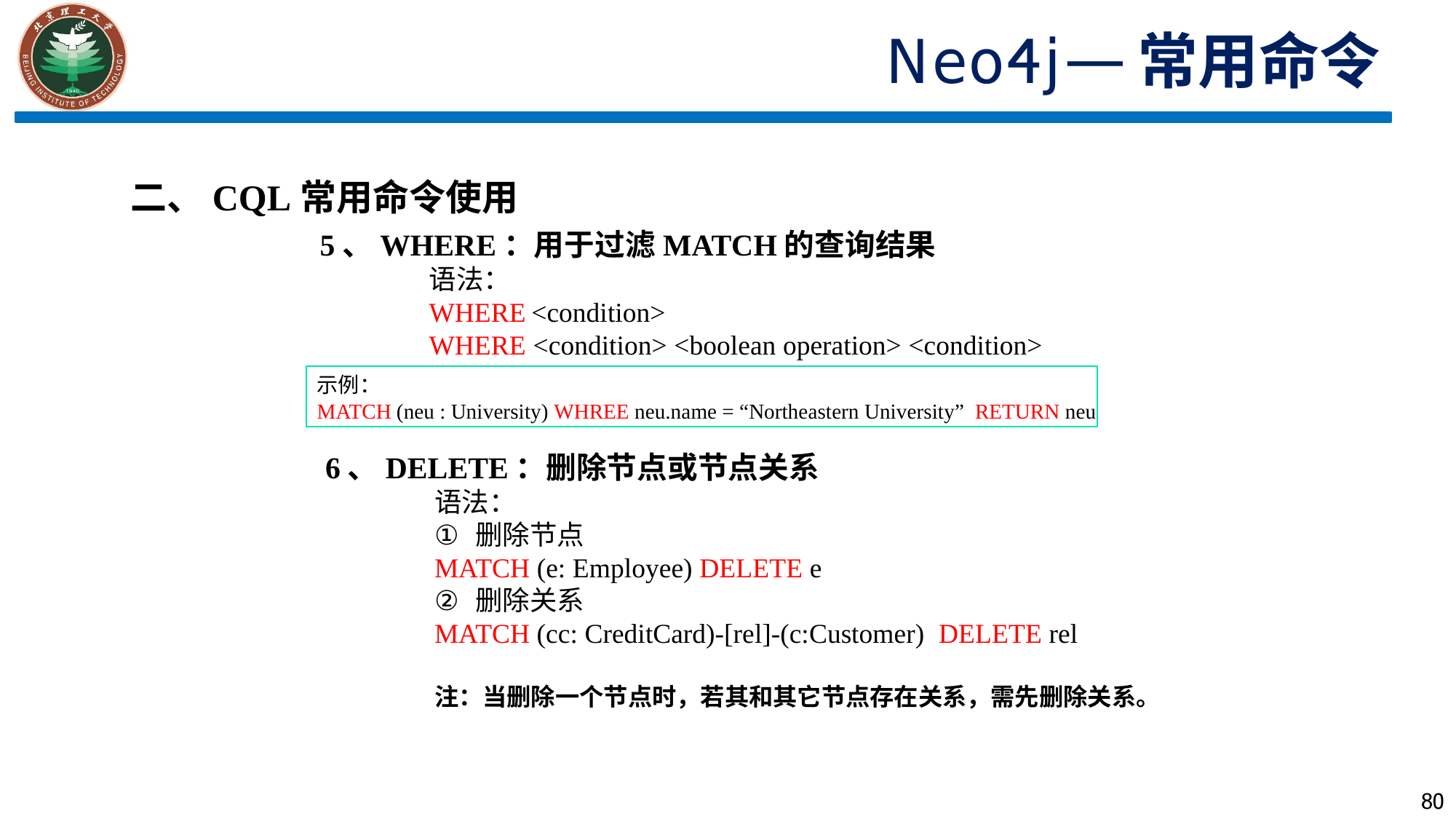

Neo4j—常用命令
二、CQL常用命令使用
5、WHERE：用于过滤MATCH的查询结果
	语法：
	WHERE <condition>
	WHERE <condition> <boolean operation> <condition>
示例：
MATCH (neu : University) WHREE neu.name = “Northeastern University”  RETURN neu

6、DELETE：删除节点或节点关系
	语法：
删除节点
	MATCH (e: Employee) DELETE e
删除关系
	MATCH (cc: CreditCard)-[rel]-(c:Customer)  DELETE rel

	注：当删除一个节点时，若其和其它节点存在关系，需先删除关系。
80